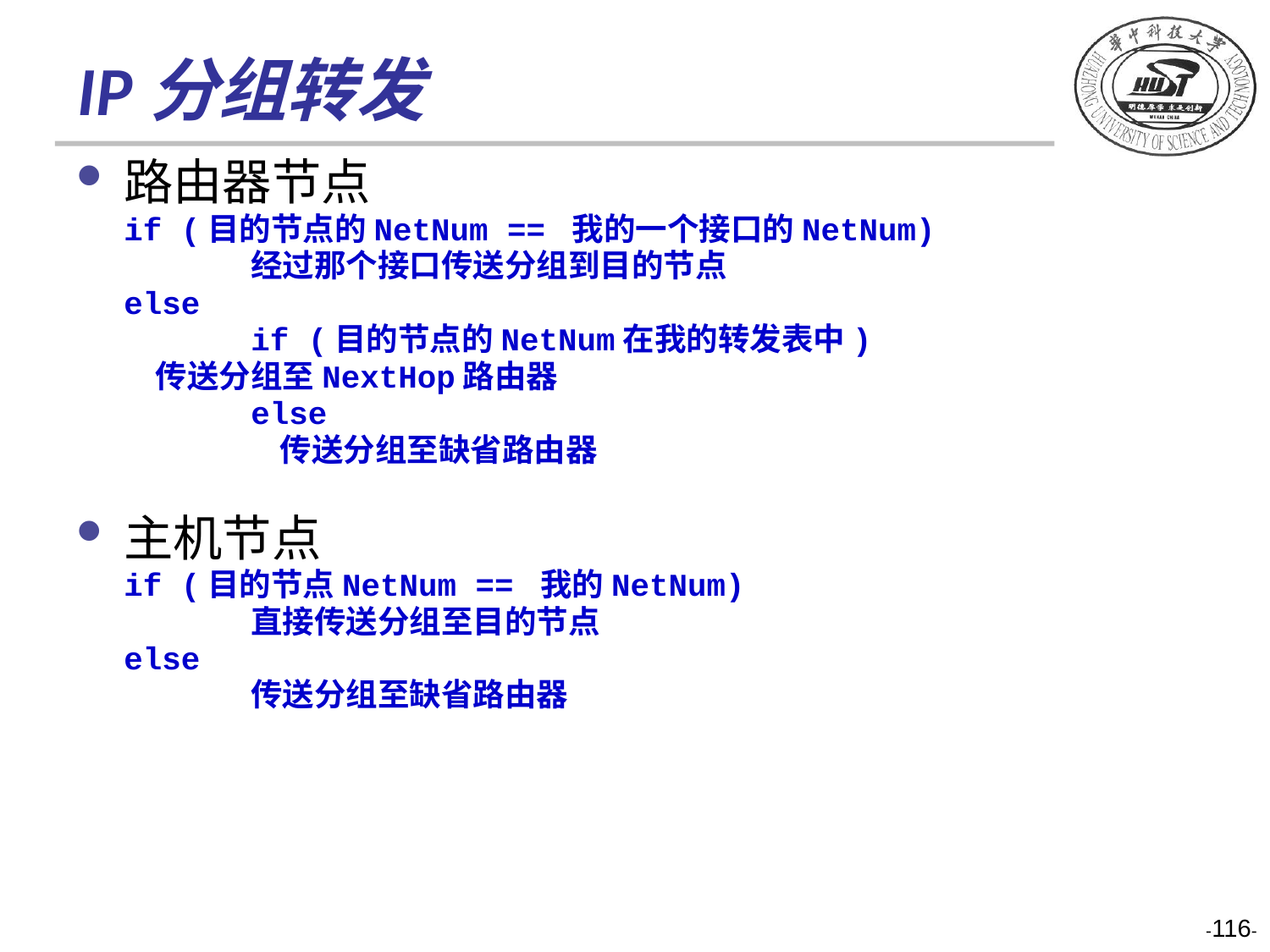

# IP分组转发
路由器节点
	if (目的节点的NetNum == 我的一个接口的NetNum)
		经过那个接口传送分组到目的节点
	else
		if (目的节点的NetNum在我的转发表中)
          传送分组至NextHop路由器
		else
		   传送分组至缺省路由器

主机节点
	if (目的节点NetNum == 我的NetNum)
		直接传送分组至目的节点
	else
		传送分组至缺省路由器
-116-